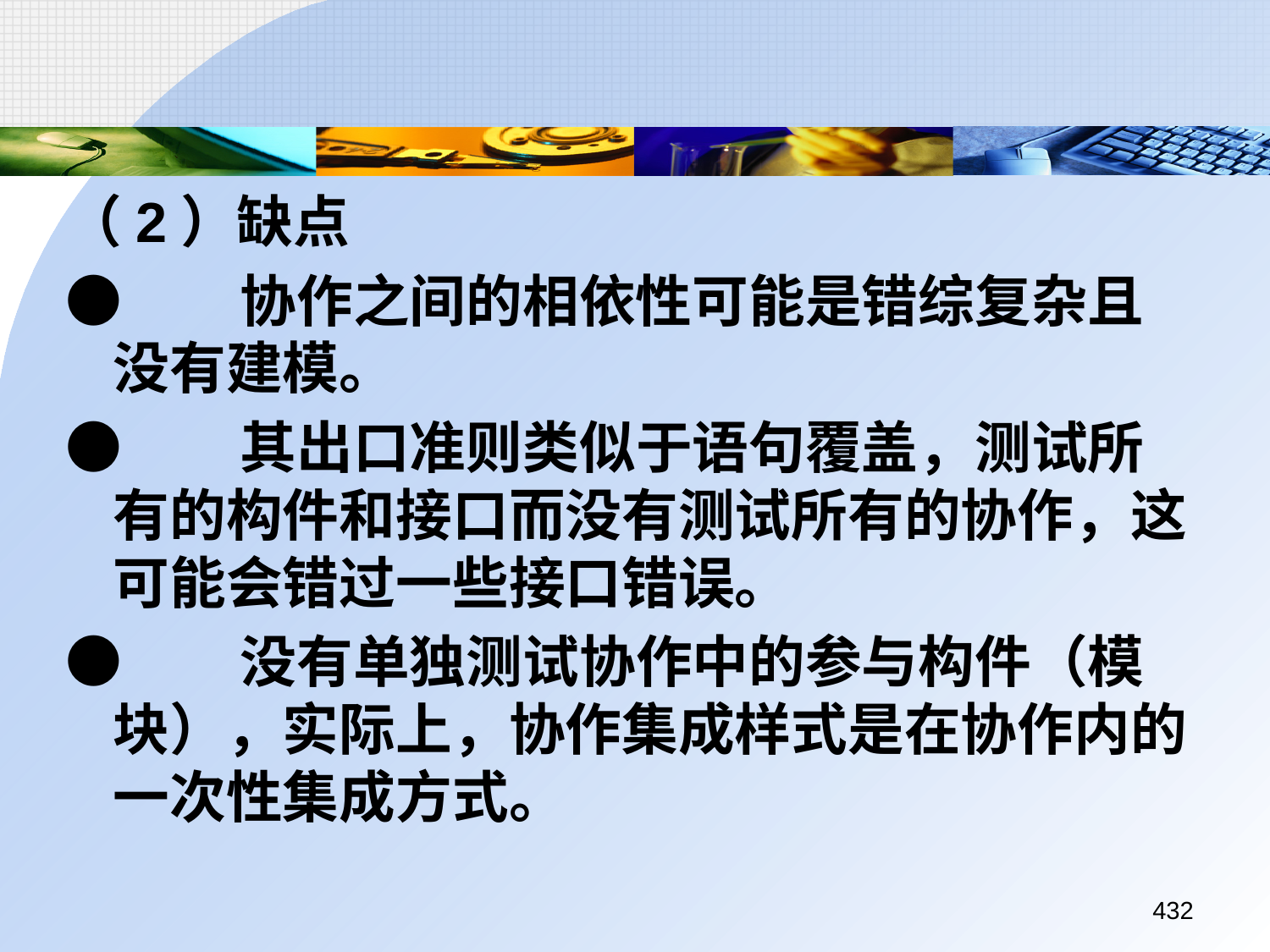

（2）缺点
●	协作之间的相依性可能是错综复杂且没有建模。
●	其出口准则类似于语句覆盖，测试所有的构件和接口而没有测试所有的协作，这可能会错过一些接口错误。
●	没有单独测试协作中的参与构件（模块），实际上，协作集成样式是在协作内的一次性集成方式。
432